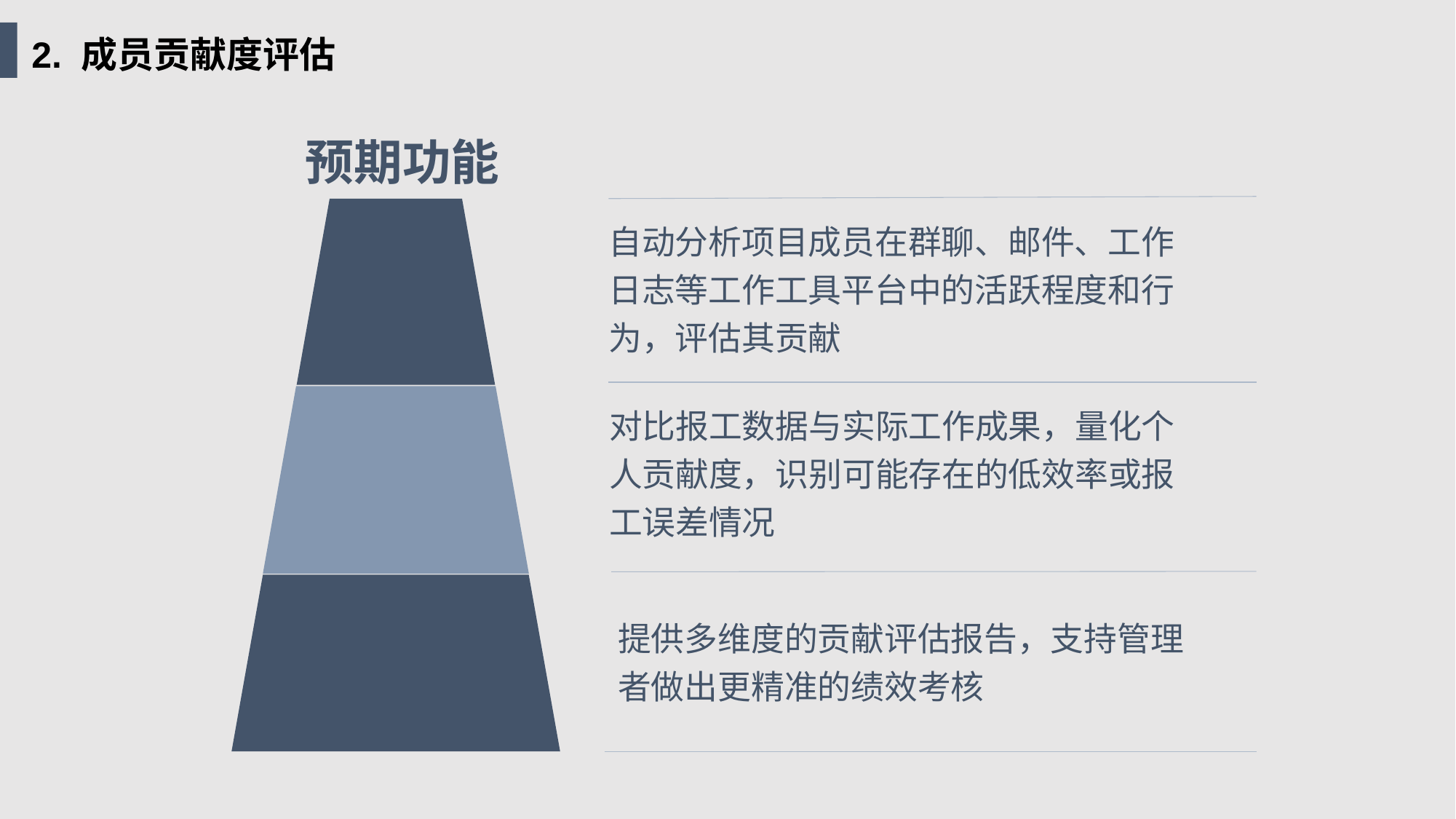

2. 成员贡献度评估
预期功能

自动分析项目成员在群聊、邮件、工作日志等工作工具平台中的活跃程度和行为，评估其贡献

对比报工数据与实际工作成果，量化个人贡献度，识别可能存在的低效率或报工误差情况

提供多维度的贡献评估报告，支持管理者做出更精准的绩效考核